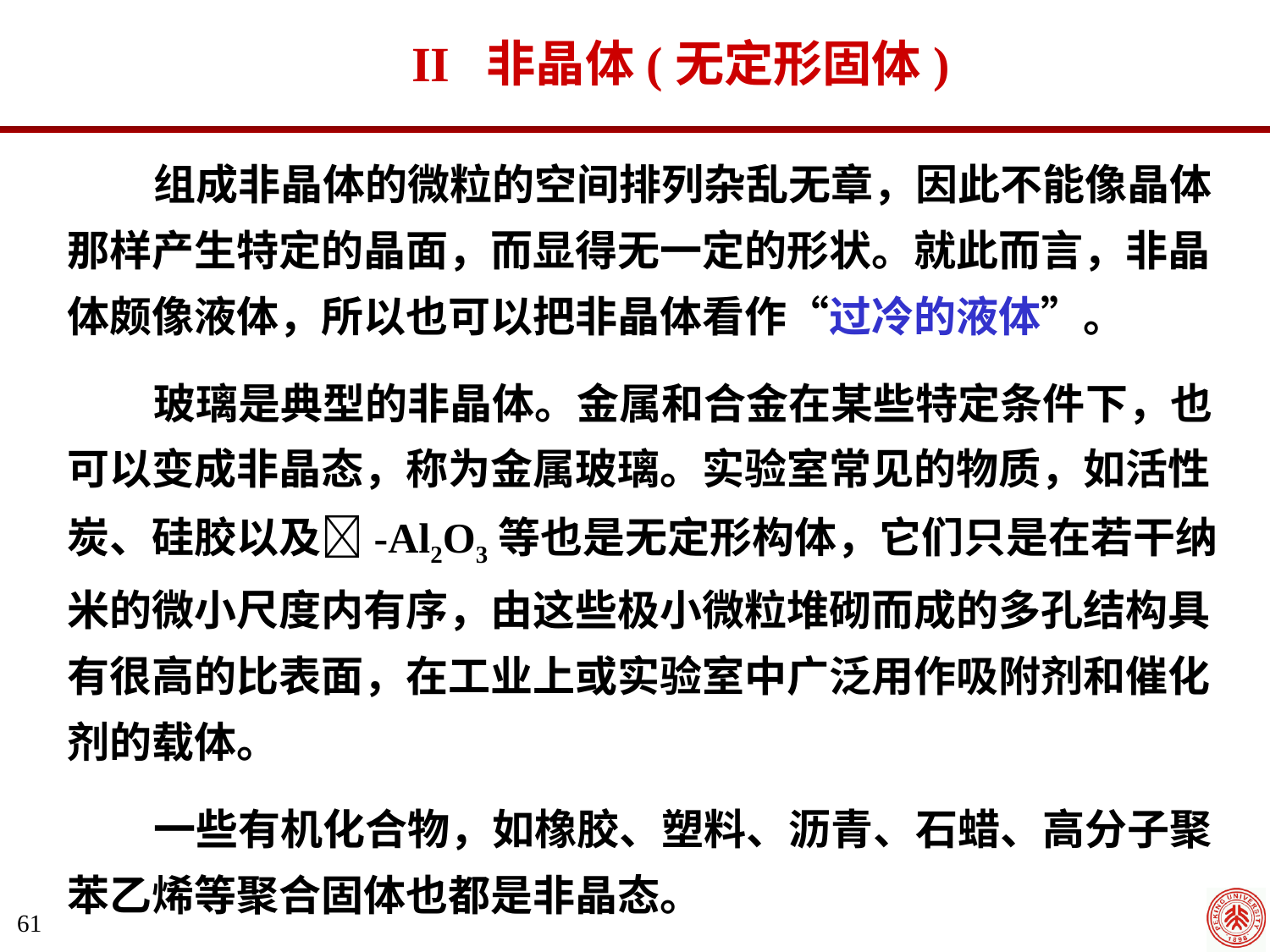

II  非晶体(无定形固体)

        组成非晶体的微粒的空间排列杂乱无章，因此不能像晶体那样产生特定的晶面，而显得无一定的形状。就此而言，非晶体颇像液体，所以也可以把非晶体看作“过冷的液体”。
        玻璃是典型的非晶体。金属和合金在某些特定条件下，也可以变成非晶态，称为金属玻璃。实验室常见的物质，如活性炭、硅胶以及γ-Al2O3等也是无定形构体，它们只是在若干纳米的微小尺度内有序，由这些极小微粒堆砌而成的多孔结构具有很高的比表面，在工业上或实验室中广泛用作吸附剂和催化剂的载体。
        一些有机化合物，如橡胶、塑料、沥青、石蜡、高分子聚苯乙烯等聚合固体也都是非晶态。
61